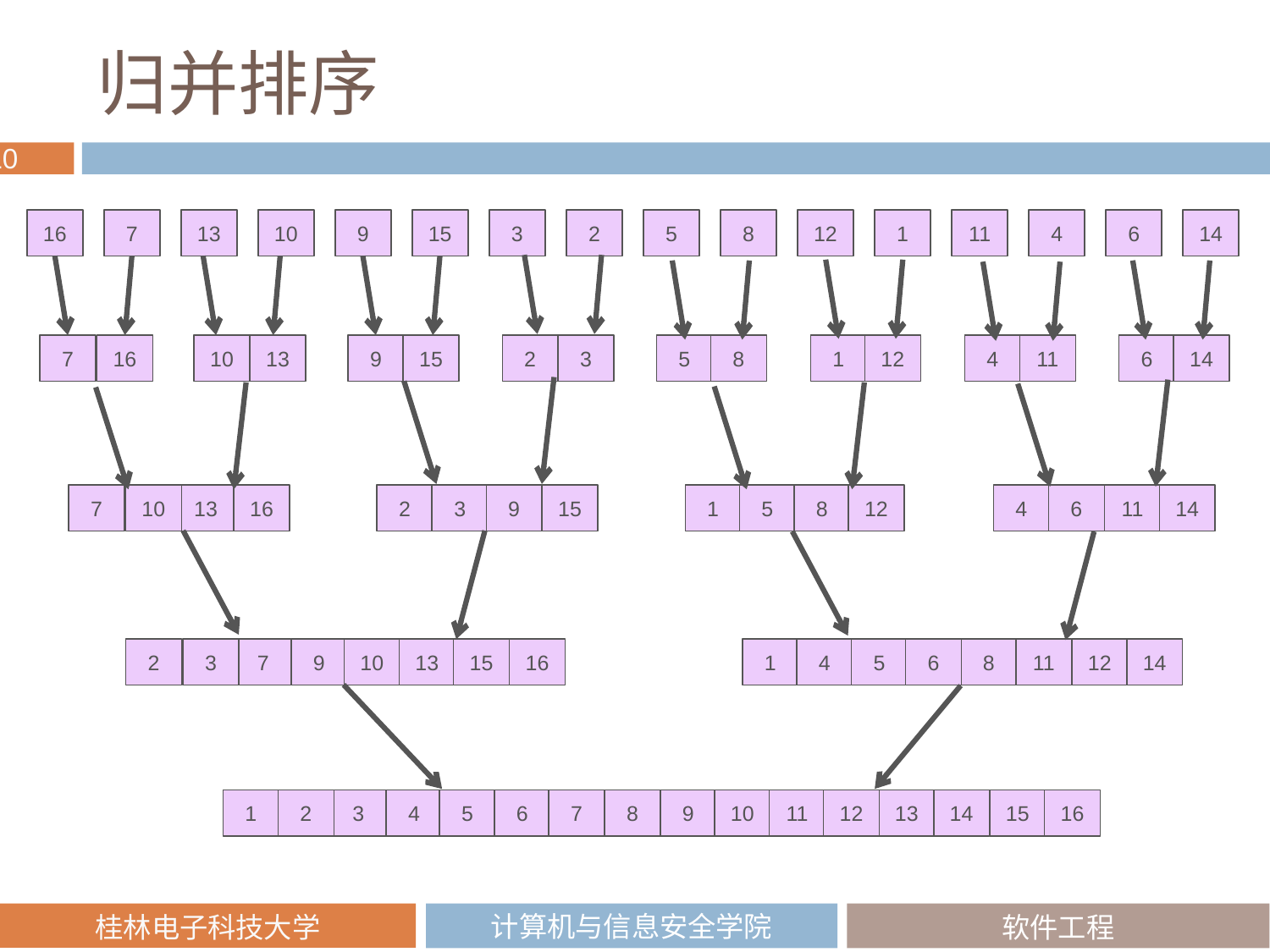

# 归并排序
16
7
13
10
9
15
3
2
5
8
12
1
11
4
6
14
7
16
10
13
9
15
2
3
5
8
1
12
4
11
6
14
7
10
13
16
2
3
9
15
1
5
8
12
4
6
11
14
2
3
7
9
10
13
15
16
1
4
5
6
8
11
12
14
1
2
3
4
5
6
7
8
9
10
11
12
13
14
15
16